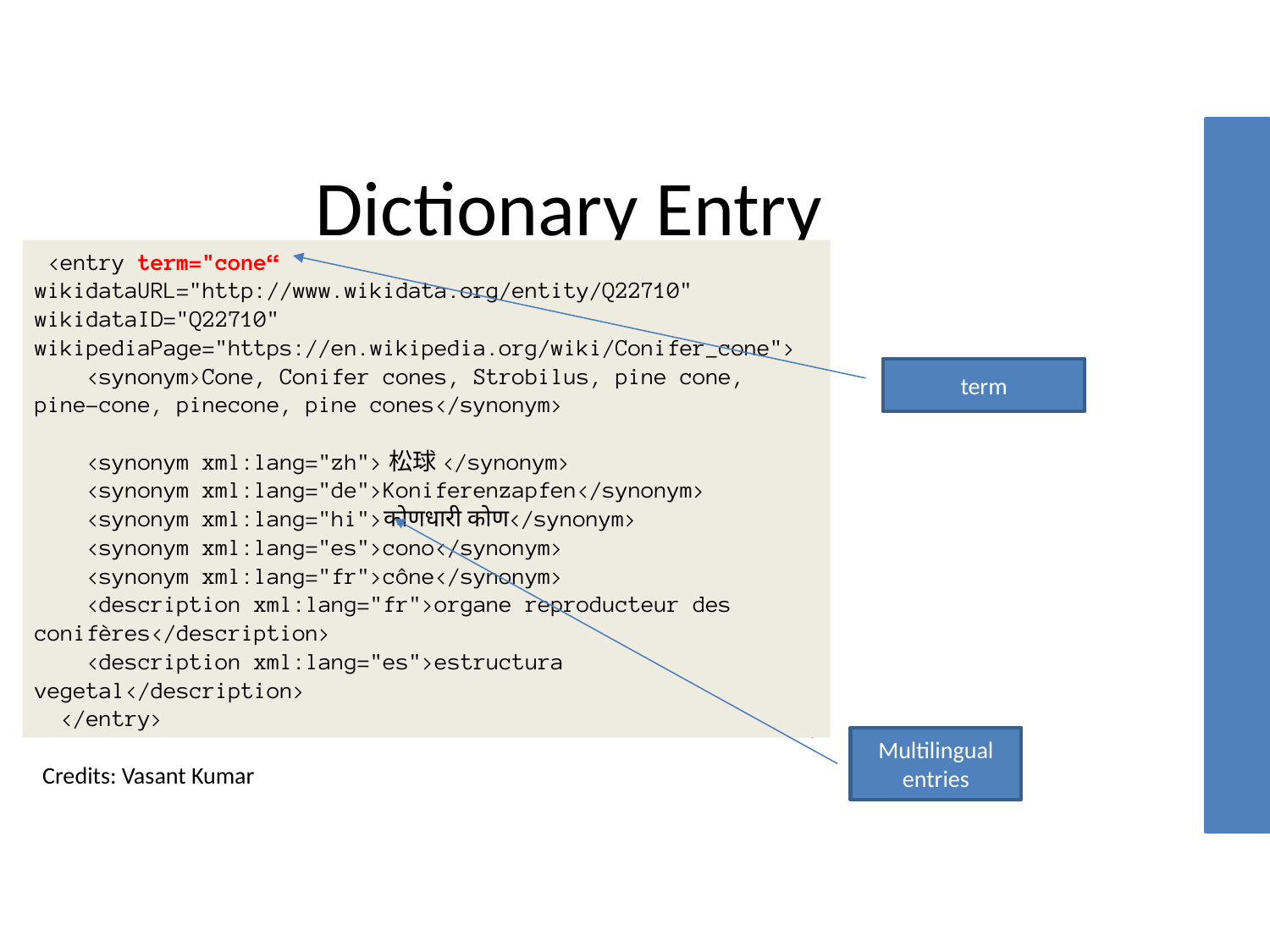

# Dictionary Entry
 <entry term="cone“ wikidataURL="http://www.wikidata.org/entity/Q22710" wikidataID="Q22710"  wikipediaPage="https://en.wikipedia.org/wiki/Conifer_cone">
    <synonym>Cone, Conifer cones, Strobilus, pine cone, pine-cone, pinecone, pine cones</synonym>

    <synonym xml:lang="zh">松球</synonym>
    <synonym xml:lang="de">Koniferenzapfen</synonym>
    <synonym xml:lang="hi">कोणधारी कोण</synonym>
    <synonym xml:lang="es">cono</synonym>
    <synonym xml:lang="fr">cône</synonym>
    <description xml:lang="fr">organe reproducteur des conifères</description>
    <description xml:lang="es">estructura vegetal</description>
  </entry>
term
Multilingual entries
Credits: Vasant Kumar